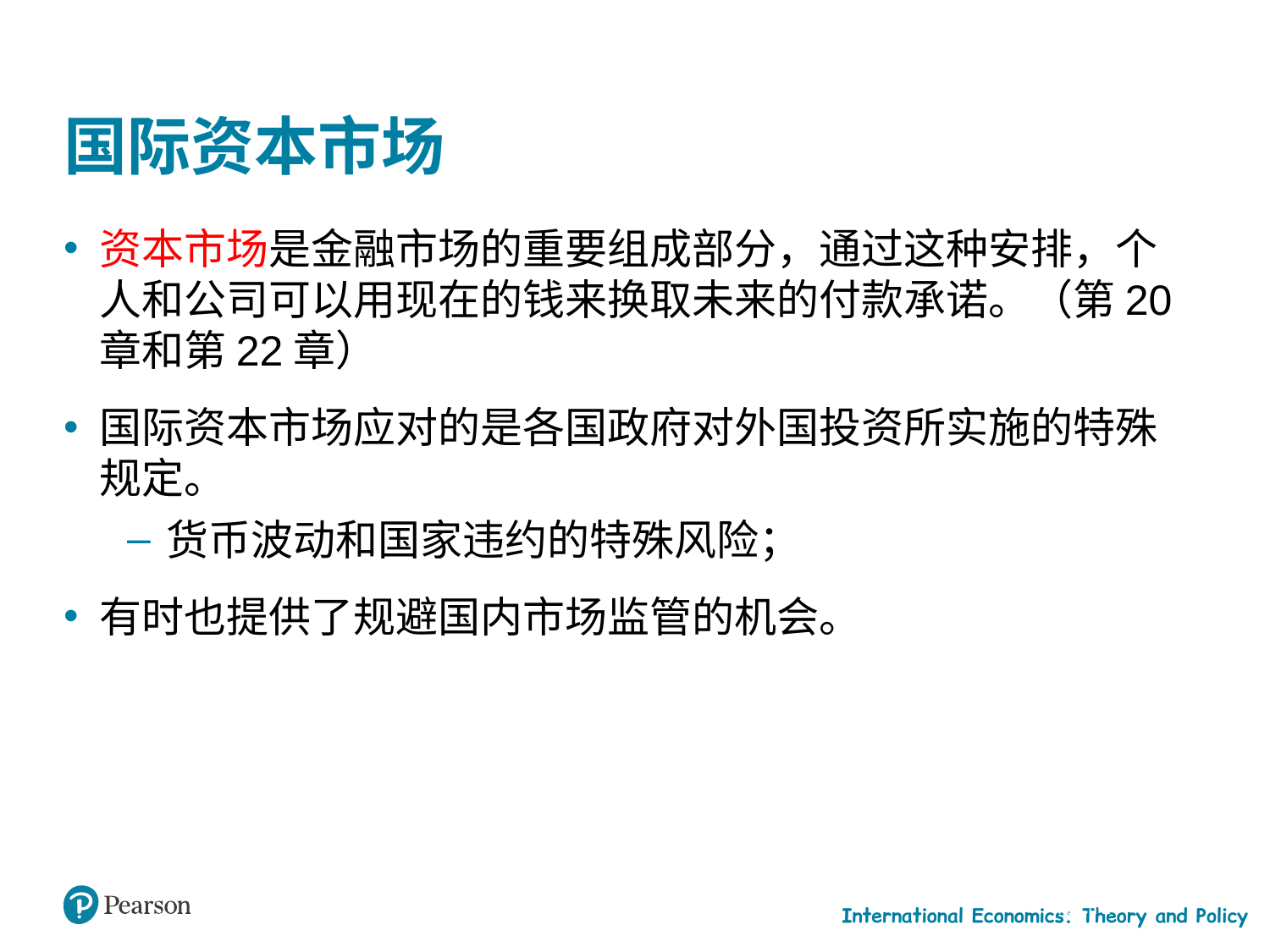

# 国际资本市场
资本市场是金融市场的重要组成部分，通过这种安排，个人和公司可以用现在的钱来换取未来的付款承诺。（第20章和第22章）
国际资本市场应对的是各国政府对外国投资所实施的特殊规定。
货币波动和国家违约的特殊风险；
有时也提供了规避国内市场监管的机会。
March 24